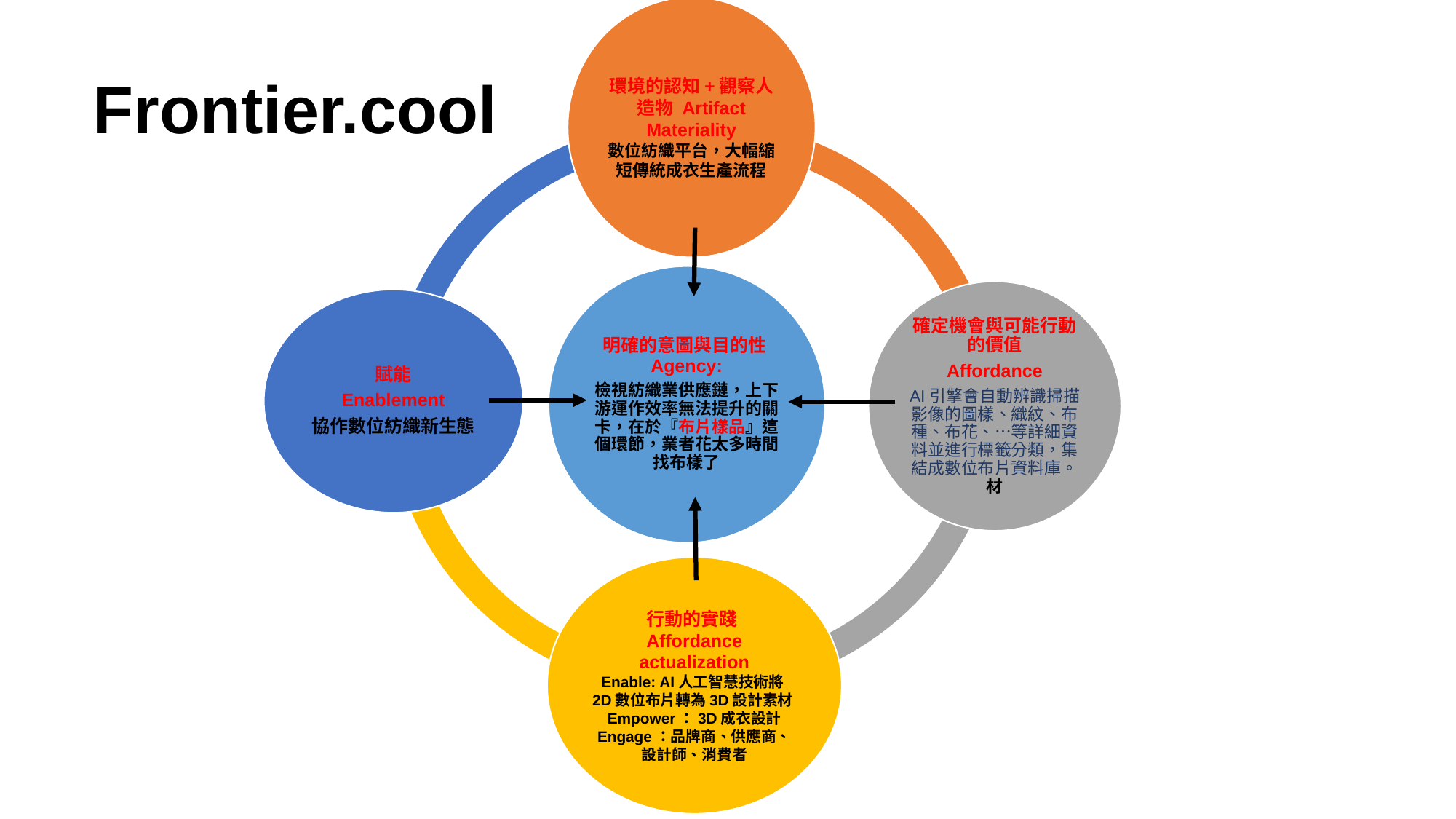

明確的意圖與目的性Agency:
檢視紡織業供應鏈，上下游運作效率無法提升的關卡，在於『布片樣品』這個環節，業者花太多時間找布樣了
環境的認知+觀察人造物 Artifact
Materiality
數位紡織平台，大幅縮短傳統成衣生產流程
確定機會與可能行動的價值
Affordance
AI引擎會自動辨識掃描影像的圖樣、織紋、布種、布花、…等詳細資料並進行標籤分類，集結成數位布片資料庫。材
行動的實踐
Affordance actualization
Enable: AI人工智慧技術將2D數位布片轉為3D設計素材Empower：3D成衣設計
Engage：品牌商、供應商、設計師、消費者
賦能
Enablement
協作數位紡織新生態
# Frontier.cool